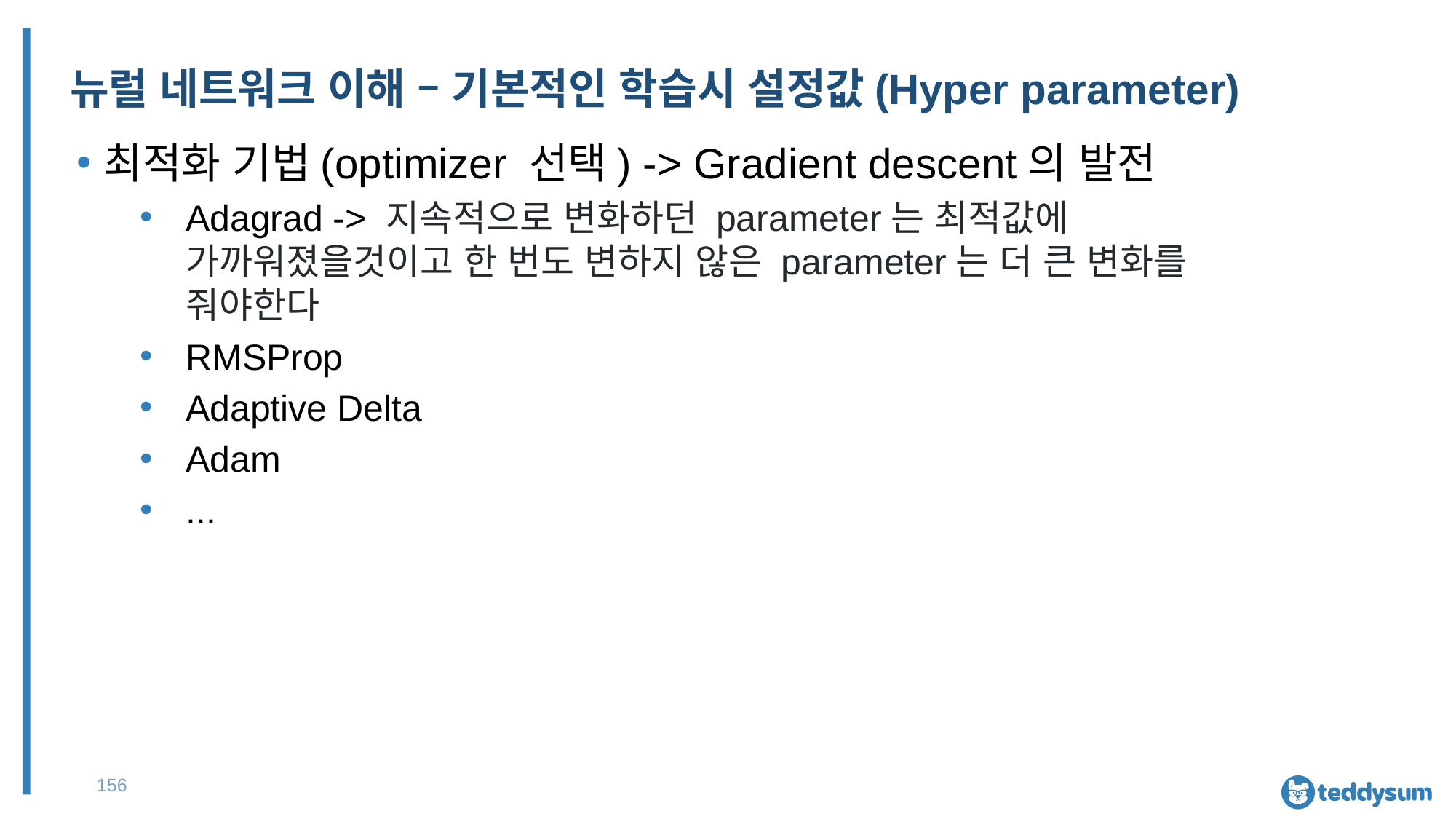

# 뉴럴 네트워크 이해 – 기본적인 학습시 설정값(Hyper parameter)
최적화 기법(optimizer 선택) -> Gradient descent의 발전
Adagrad -> 지속적으로 변화하던 parameter는 최적값에 가까워졌을것이고 한 번도 변하지 않은 parameter는 더 큰 변화를 줘야한다
RMSProp
Adaptive Delta
Adam
...

156